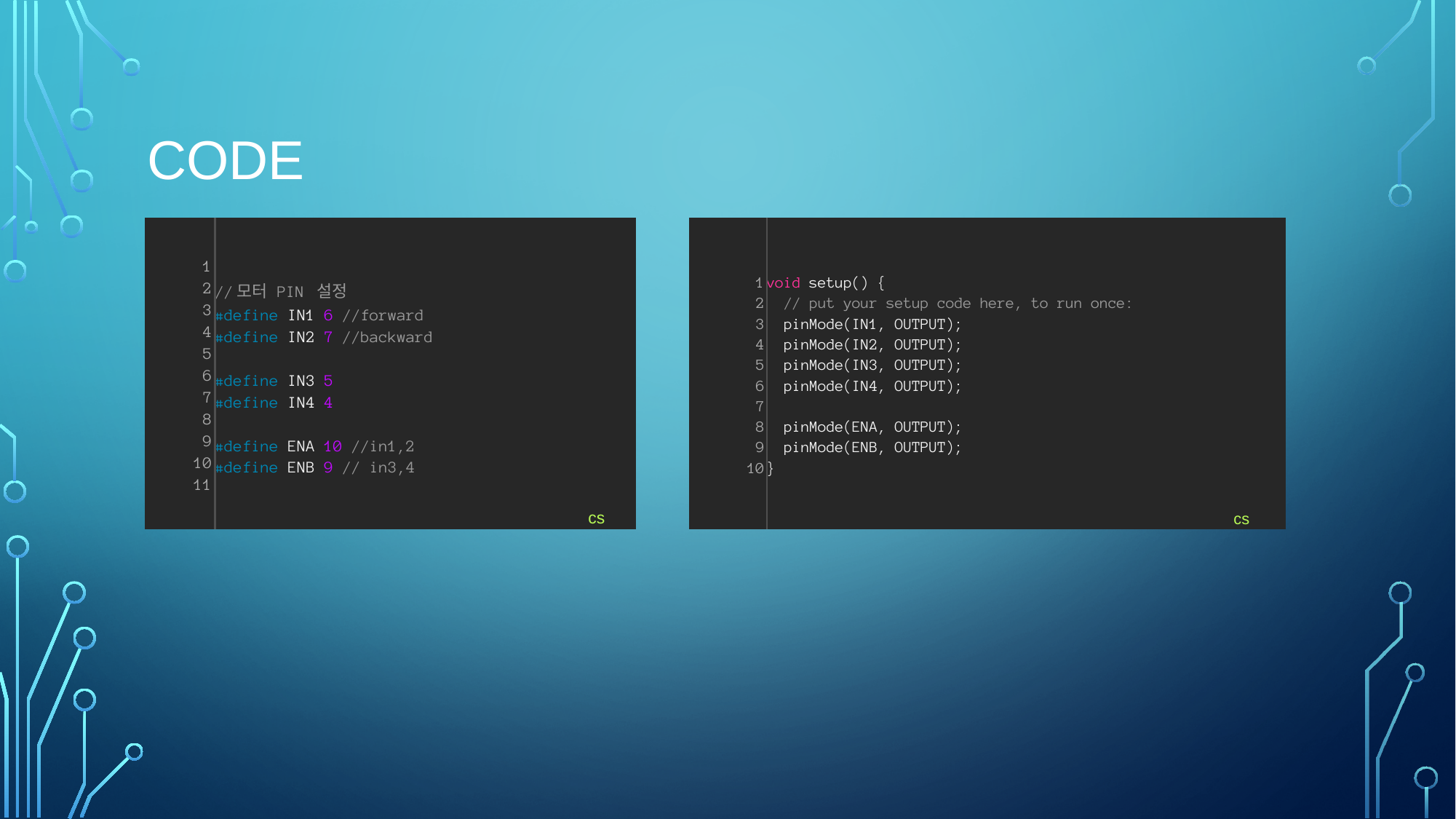

# CODE
| 1 2 3 4 5 6 7 8 9 10 11 | //모터 PIN 설정 #define IN1 6 //forward #define IN2 7 //backward   #define IN3 5 #define IN4 4   #define ENA 10 //in1,2 #define ENB 9 // in3,4 | cs |
| --- | --- | --- |
| 1 2 3 4 5 6 7 8 9 10 | void setup() {   // put your setup code here, to run once:   pinMode(IN1, OUTPUT);   pinMode(IN2, OUTPUT);   pinMode(IN3, OUTPUT);   pinMode(IN4, OUTPUT);     pinMode(ENA, OUTPUT);   pinMode(ENB, OUTPUT); } | cs |
| --- | --- | --- |